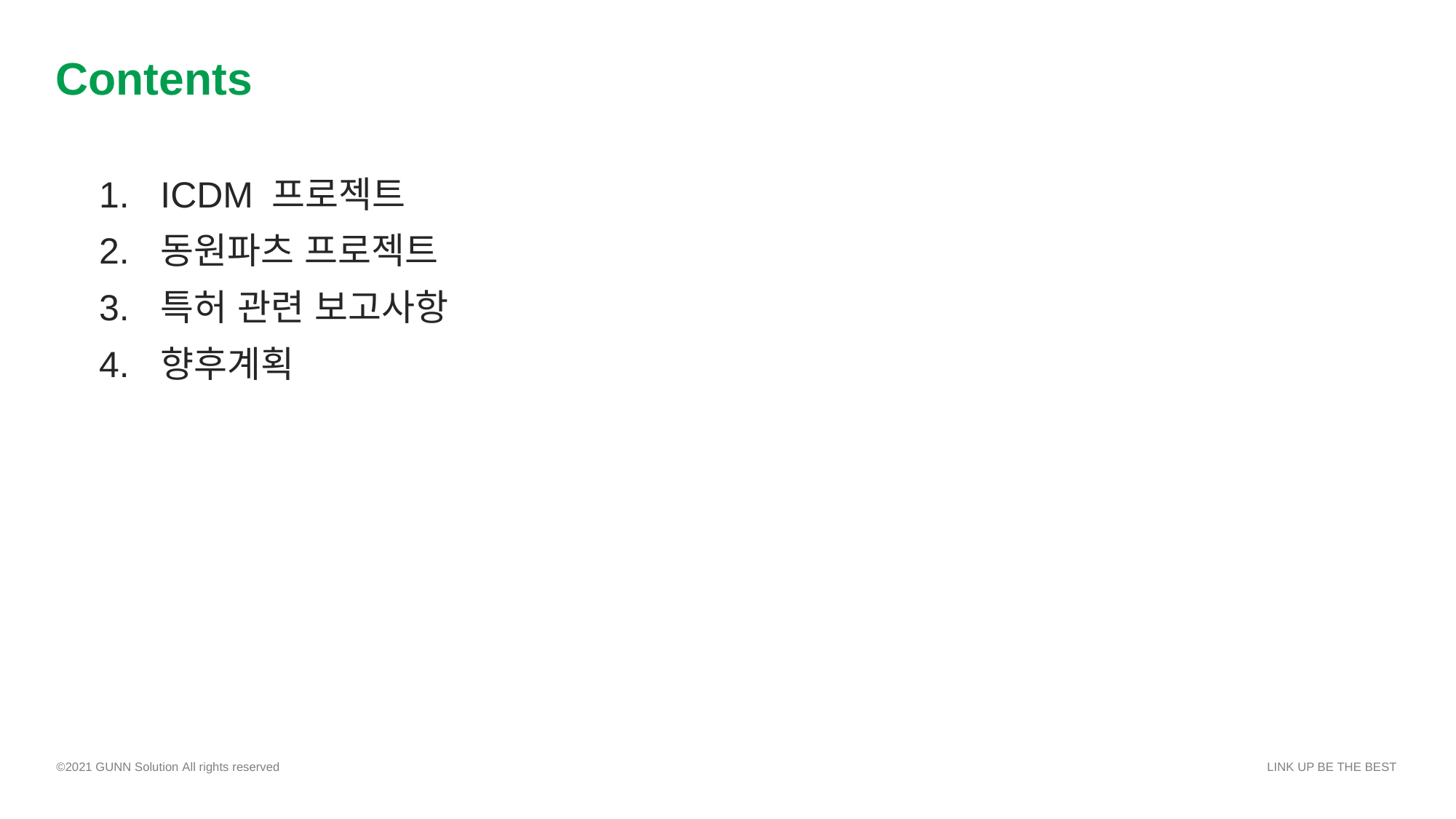

Contents
ICDM 프로젝트
동원파츠 프로젝트
특허 관련 보고사항
향후계획